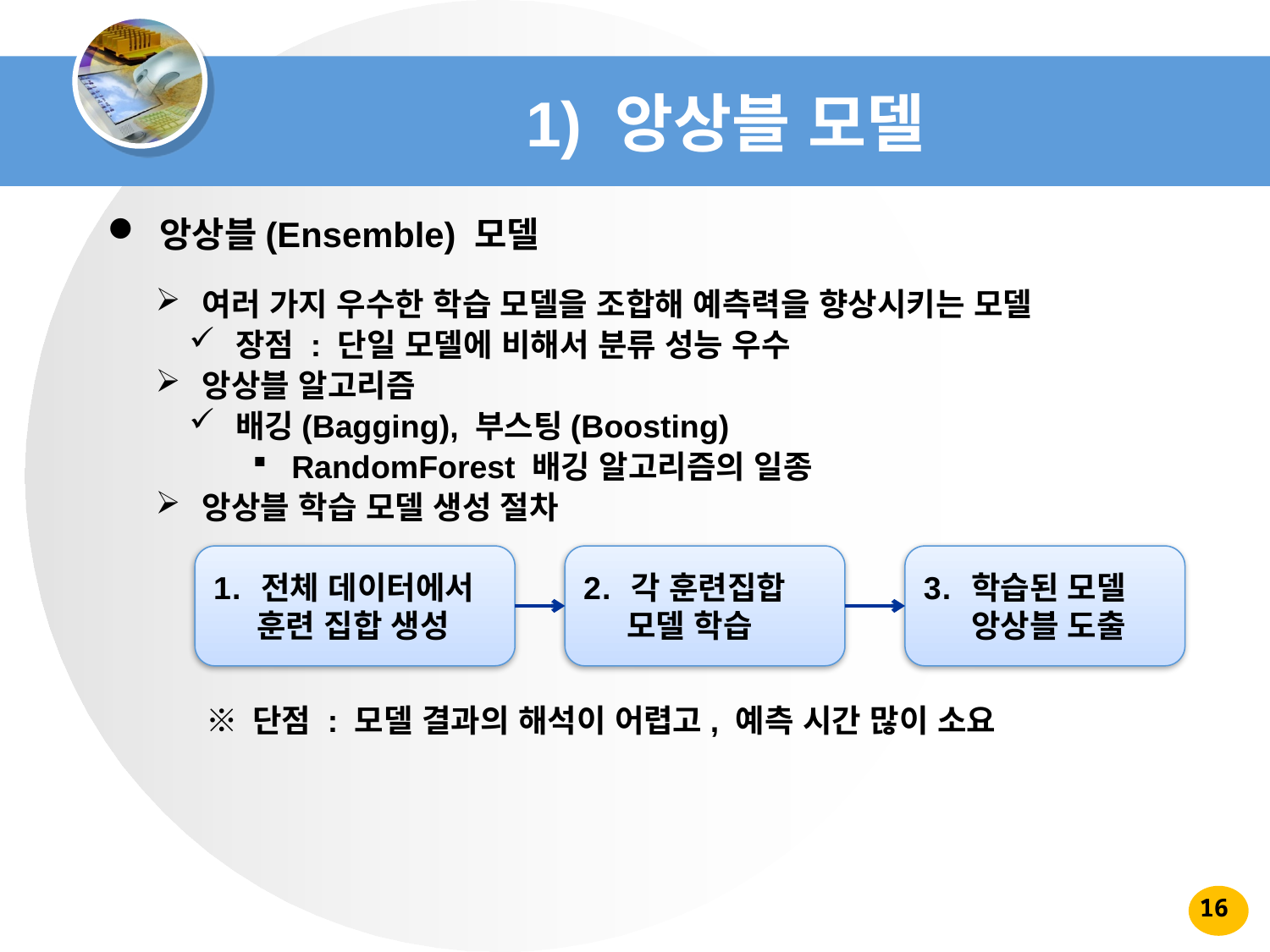

# 1) 앙상블 모델
 앙상블(Ensemble) 모델
 여러 가지 우수한 학습 모델을 조합해 예측력을 향상시키는 모델
 장점 : 단일 모델에 비해서 분류 성능 우수
 앙상블 알고리즘
 배깅(Bagging), 부스팅(Boosting)
 RandomForest 배깅 알고리즘의 일종
 앙상블 학습 모델 생성 절차
전체 데이터에서
    훈련 집합 생성
각 훈련집합
    모델 학습
학습된 모델 앙상블 도출
※ 단점 : 모델 결과의 해석이 어렵고, 예측 시간 많이 소요
16